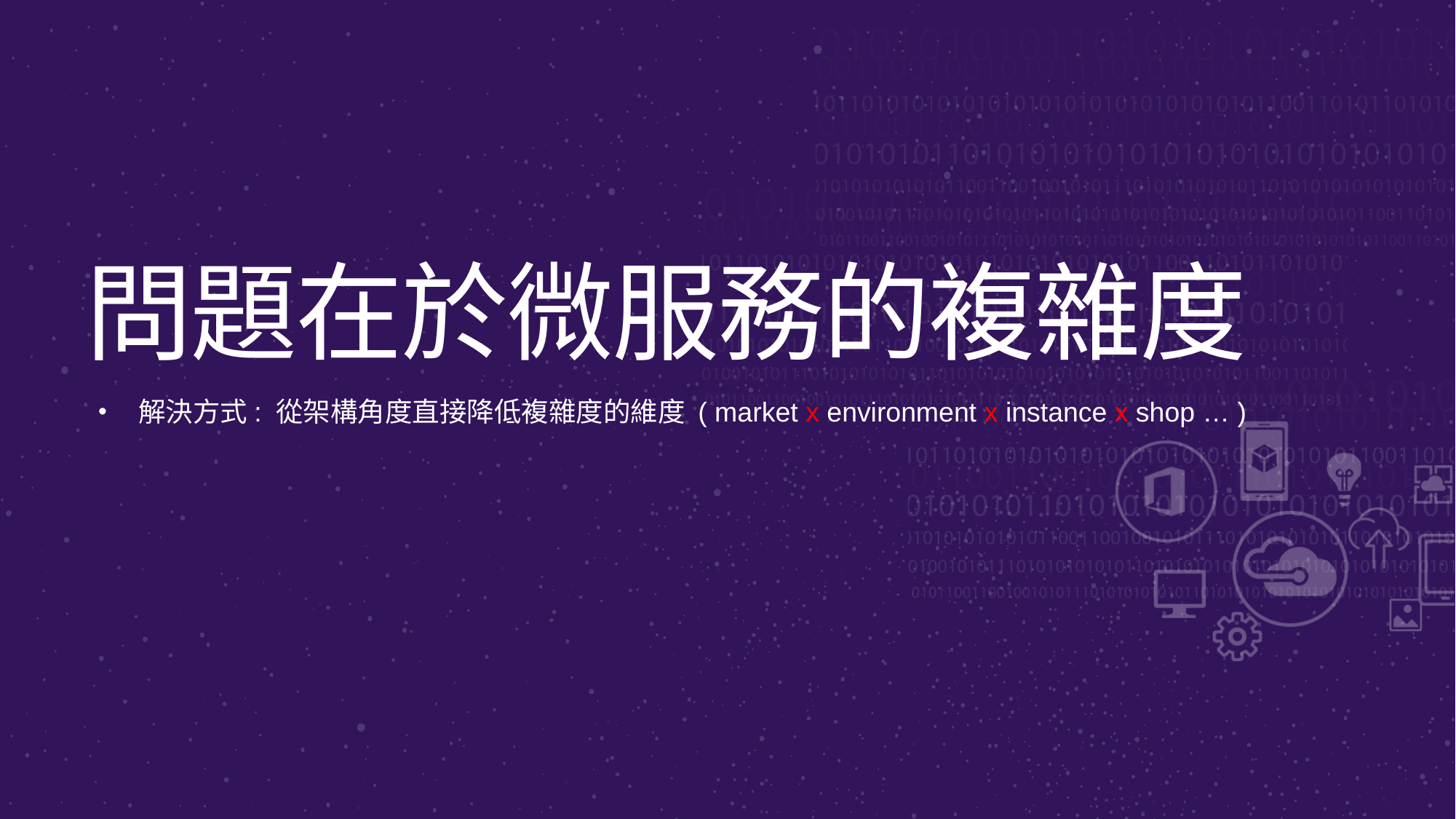

# 問題在於微服務的複雜度
解決方式: 從架構角度直接降低複雜度的維度 ( market x environment x instance x shop … )